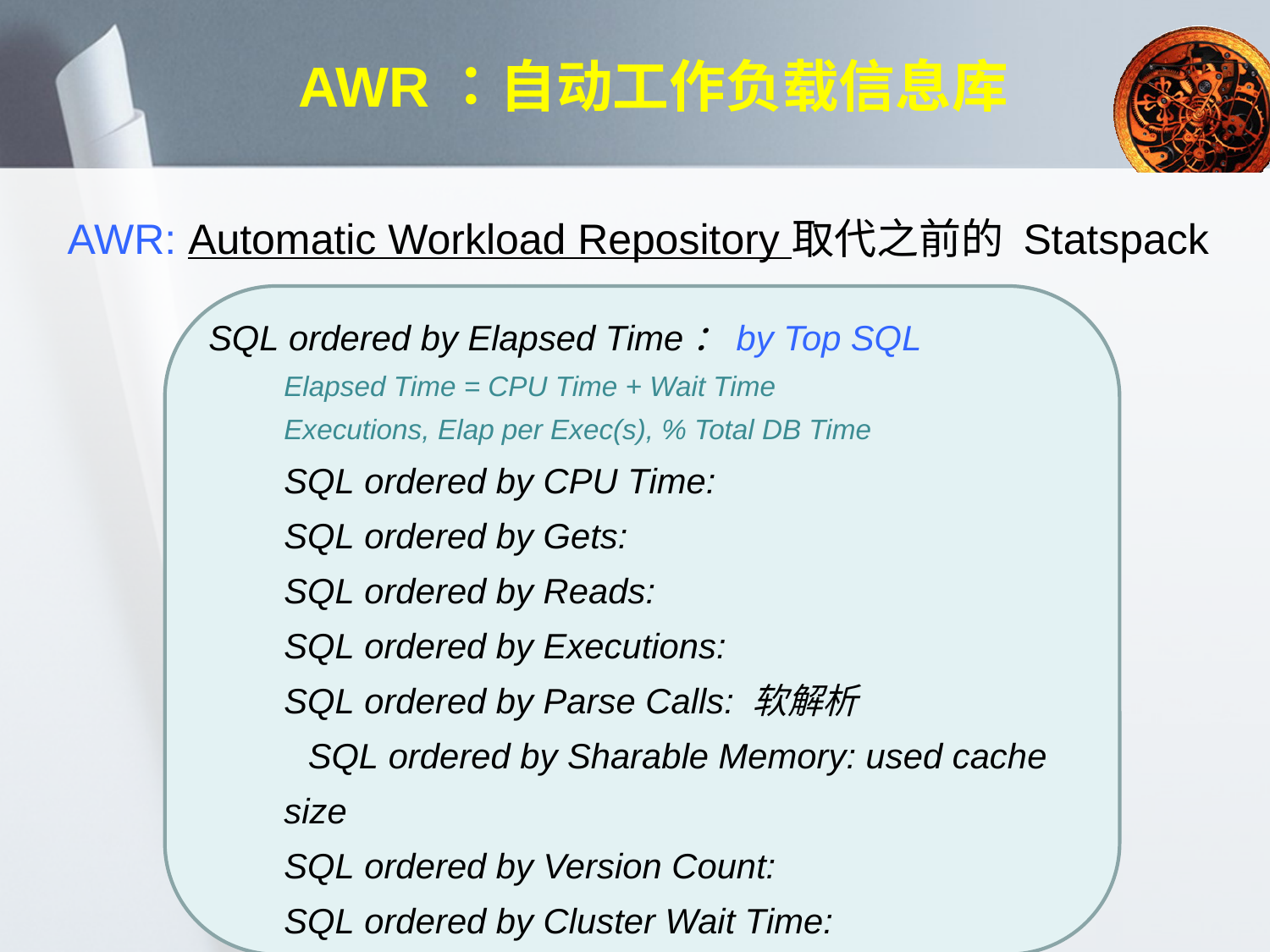

# AWR：自动工作负载信息库
AWR: Automatic Workload Repository 取代之前的 Statspack

SQL ordered by Elapsed Time：by Top SQL
Elapsed Time = CPU Time + Wait Time
Executions, Elap per Exec(s), % Total DB Time
SQL ordered by CPU Time:
SQL ordered by Gets:
SQL ordered by Reads:
SQL ordered by Executions:
SQL ordered by Parse Calls: 软解析   SQL ordered by Sharable Memory: used cache size
SQL ordered by Version Count:
SQL ordered by Cluster Wait Time: